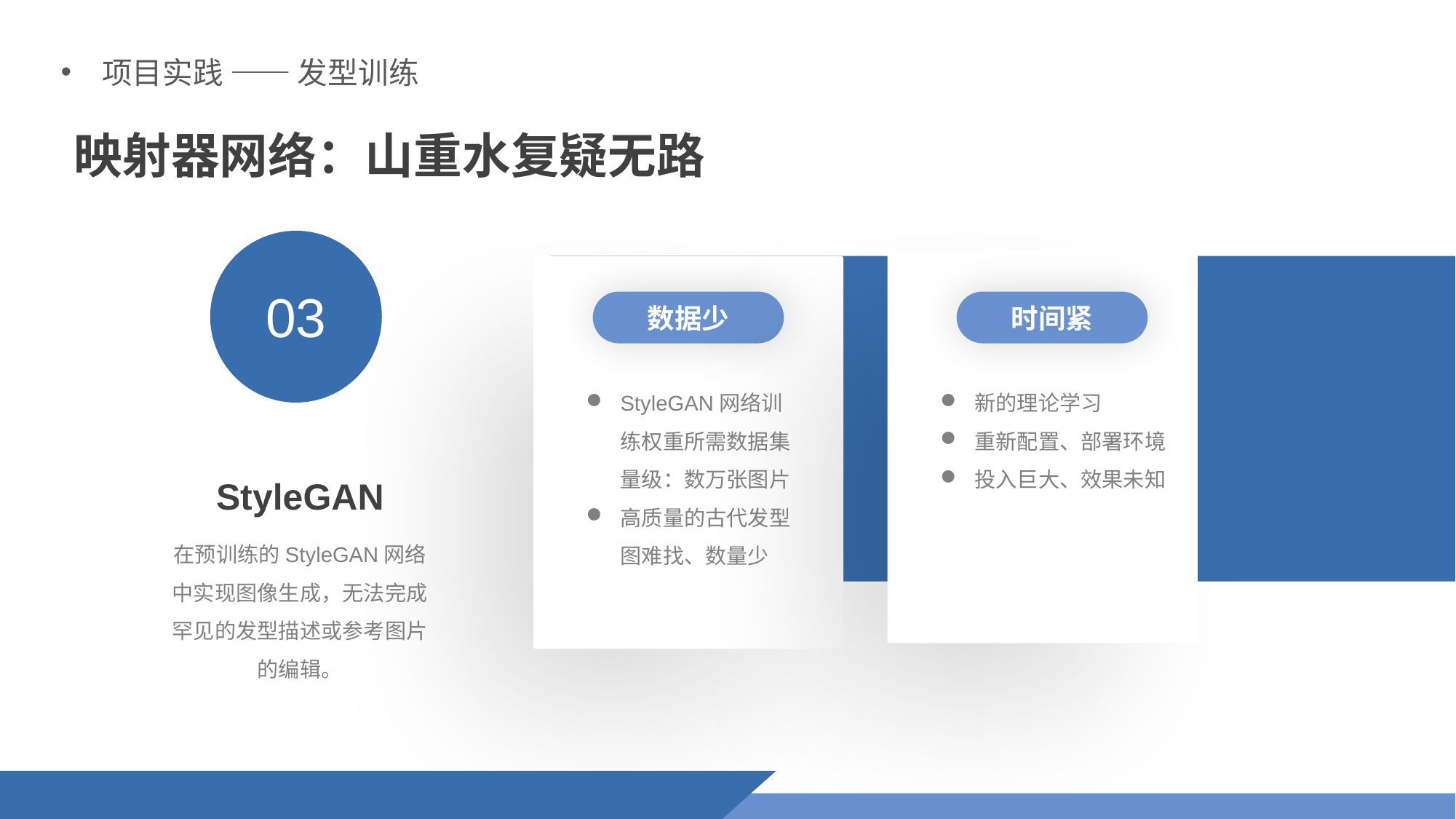

项目实践 —— 发型训练
映射器网络：山重水复疑无路

03
StyleGAN
在预训练的StyleGAN网络中实现图像生成，无法完成罕见的发型描述或参考图片的编辑。

数据少
时间紧
StyleGAN网络训练权重所需数据集量级：数万张图片
高质量的古代发型图难找、数量少
新的理论学习
重新配置、部署环境
投入巨大、效果未知